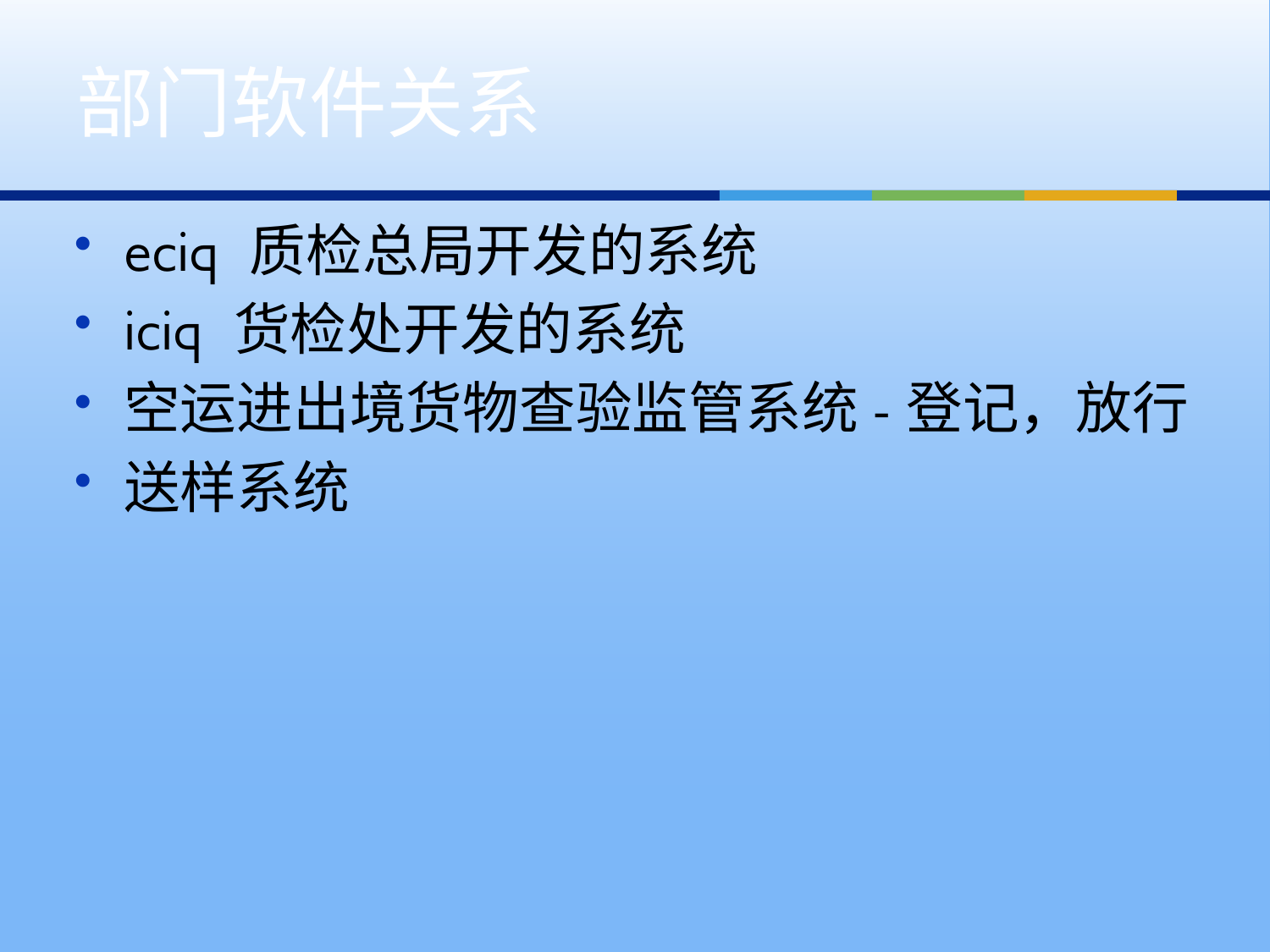

# 部门软件关系
eciq 质检总局开发的系统
iciq 货检处开发的系统
空运进出境货物查验监管系统-登记，放行
送样系统